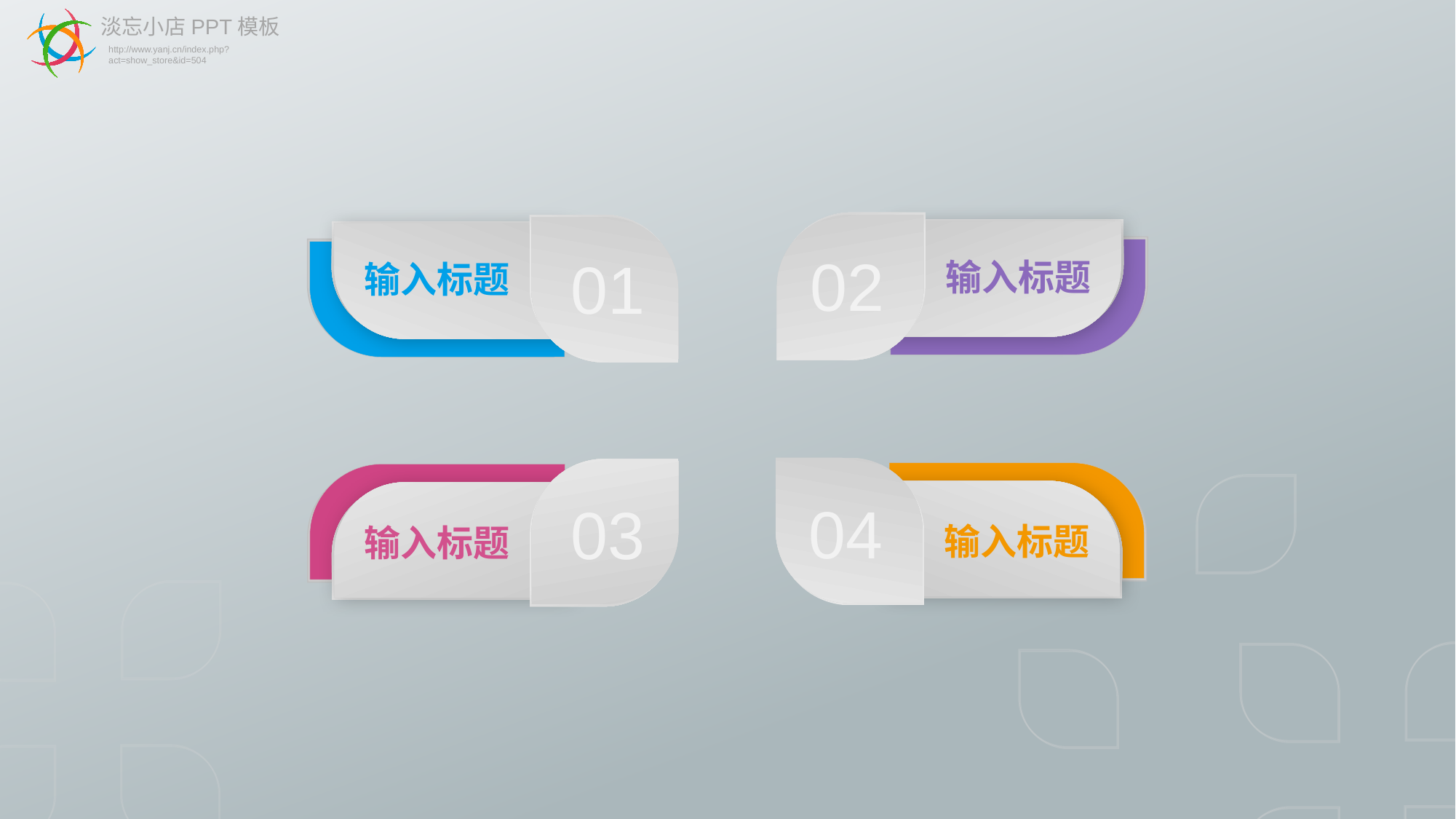

淡忘小店PPT模板

http://www.yanj.cn/index.php?act=show_store&id=504

02

01
输入标题
输入标题

04
03
输入标题
输入标题